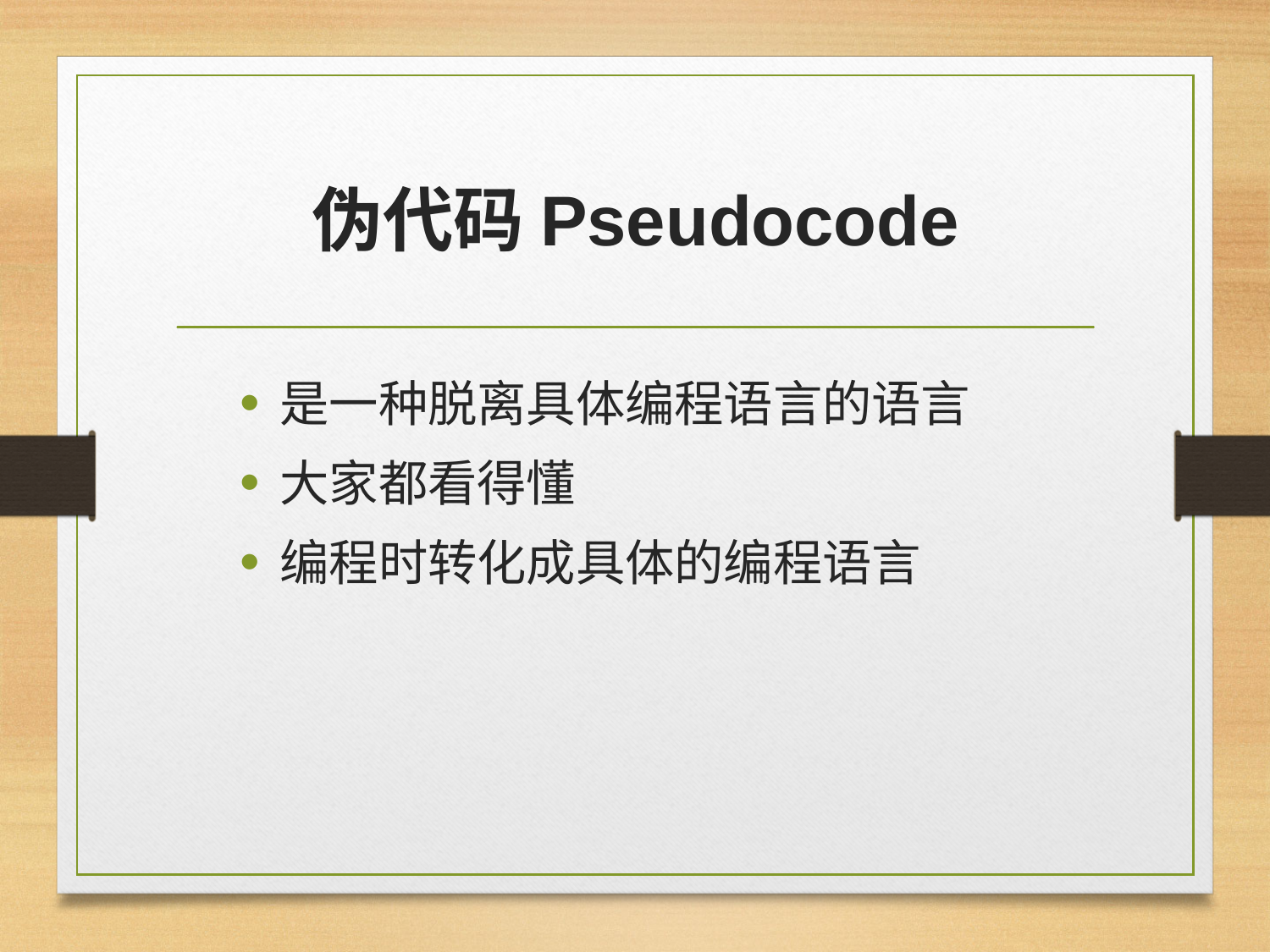

# 伪代码Pseudocode
是一种脱离具体编程语言的语言
大家都看得懂
编程时转化成具体的编程语言